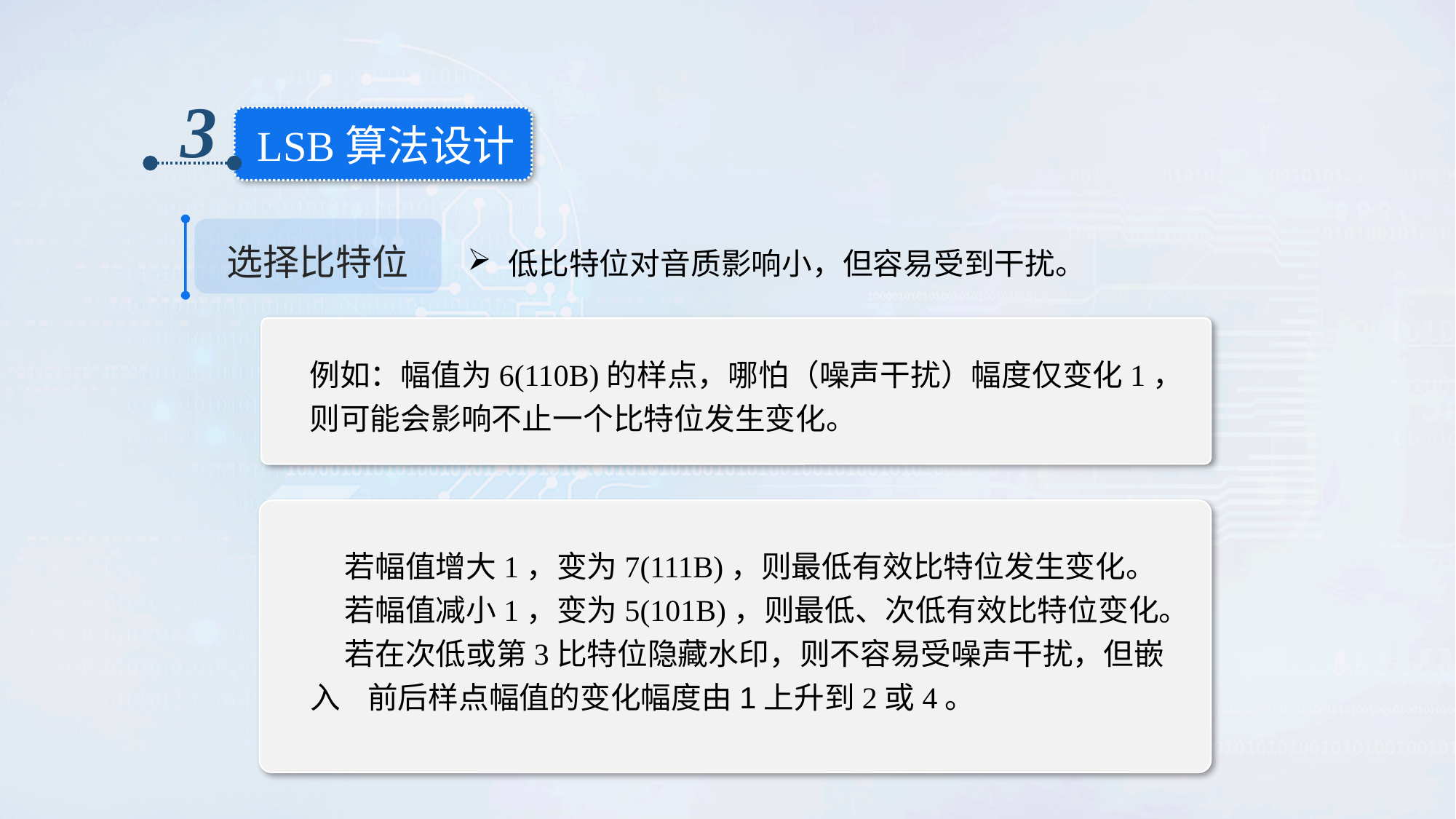

3

LSB算法设计
选择比特位

低比特位对音质影响小，但容易受到干扰。

例如：幅值为6(110B)的样点，哪怕（噪声干扰）幅度仅变化1，则可能会影响不止一个比特位发生变化。

    若幅值增大1，变为7(111B)，则最低有效比特位发生变化。
    若幅值减小1，变为5(101B)，则最低、次低有效比特位变化。
    若在次低或第3比特位隐藏水印，则不容易受噪声干扰，但嵌入    前后样点幅值的变化幅度由1上升到2或4。